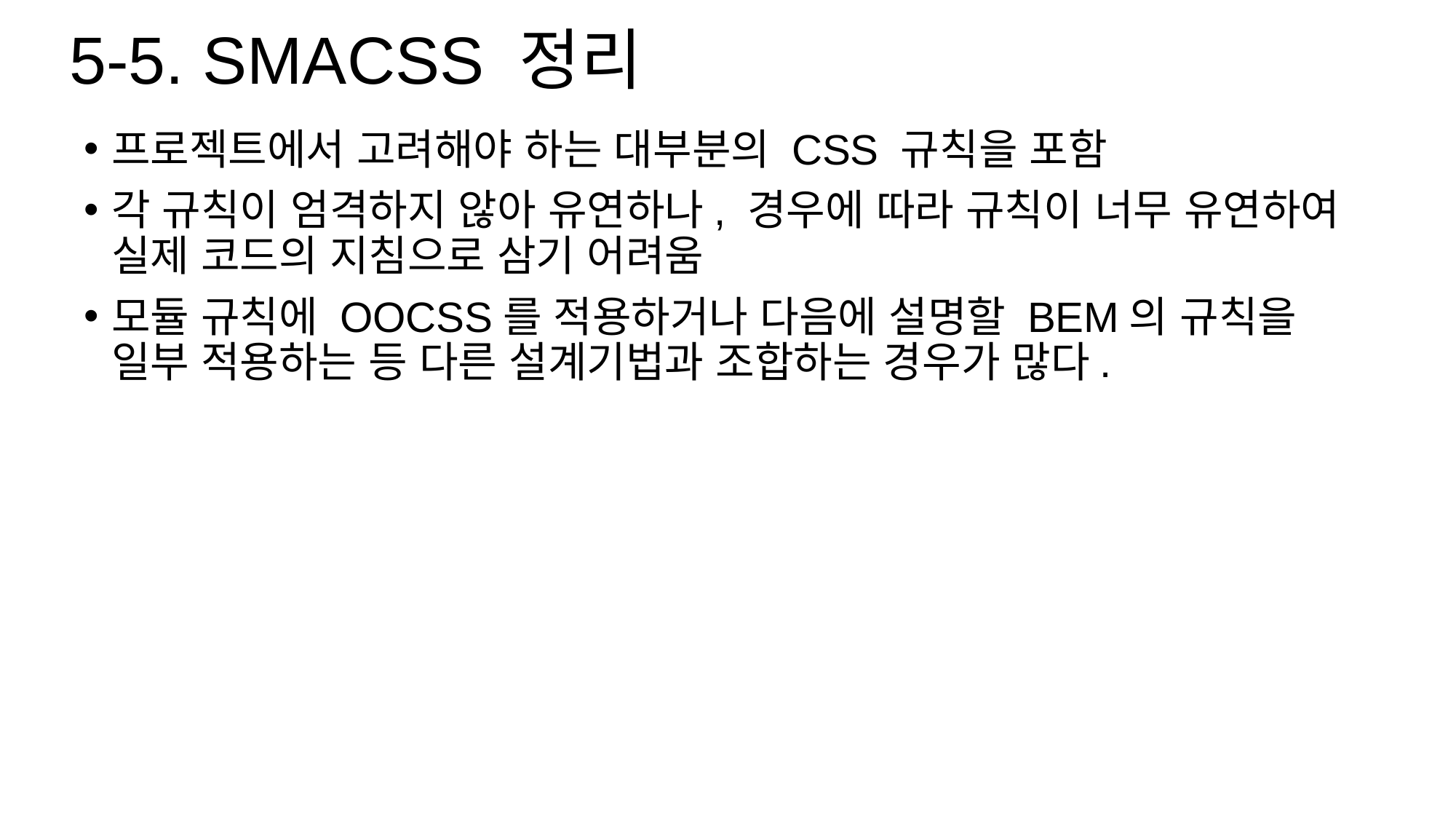

# 5-5. SMACSS 정리
프로젝트에서 고려해야 하는 대부분의 CSS 규칙을 포함
각 규칙이 엄격하지 않아 유연하나, 경우에 따라 규칙이 너무 유연하여 실제 코드의 지침으로 삼기 어려움
모듈 규칙에 OOCSS를 적용하거나 다음에 설명할 BEM의 규칙을 일부 적용하는 등 다른 설계기법과 조합하는 경우가 많다.